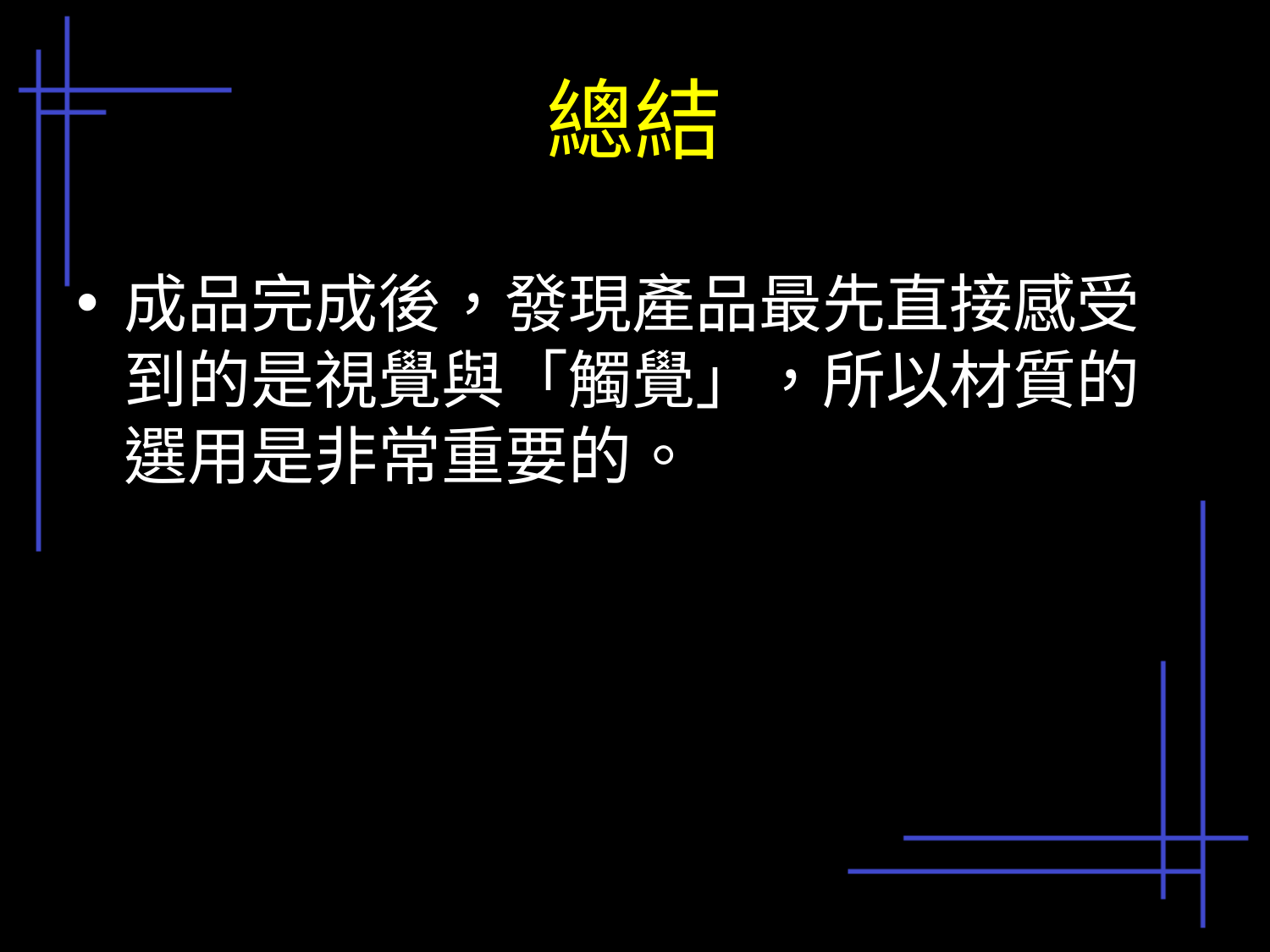

# 總結
成品完成後，發現產品最先直接感受到的是視覺與「觸覺」，所以材質的選用是非常重要的。